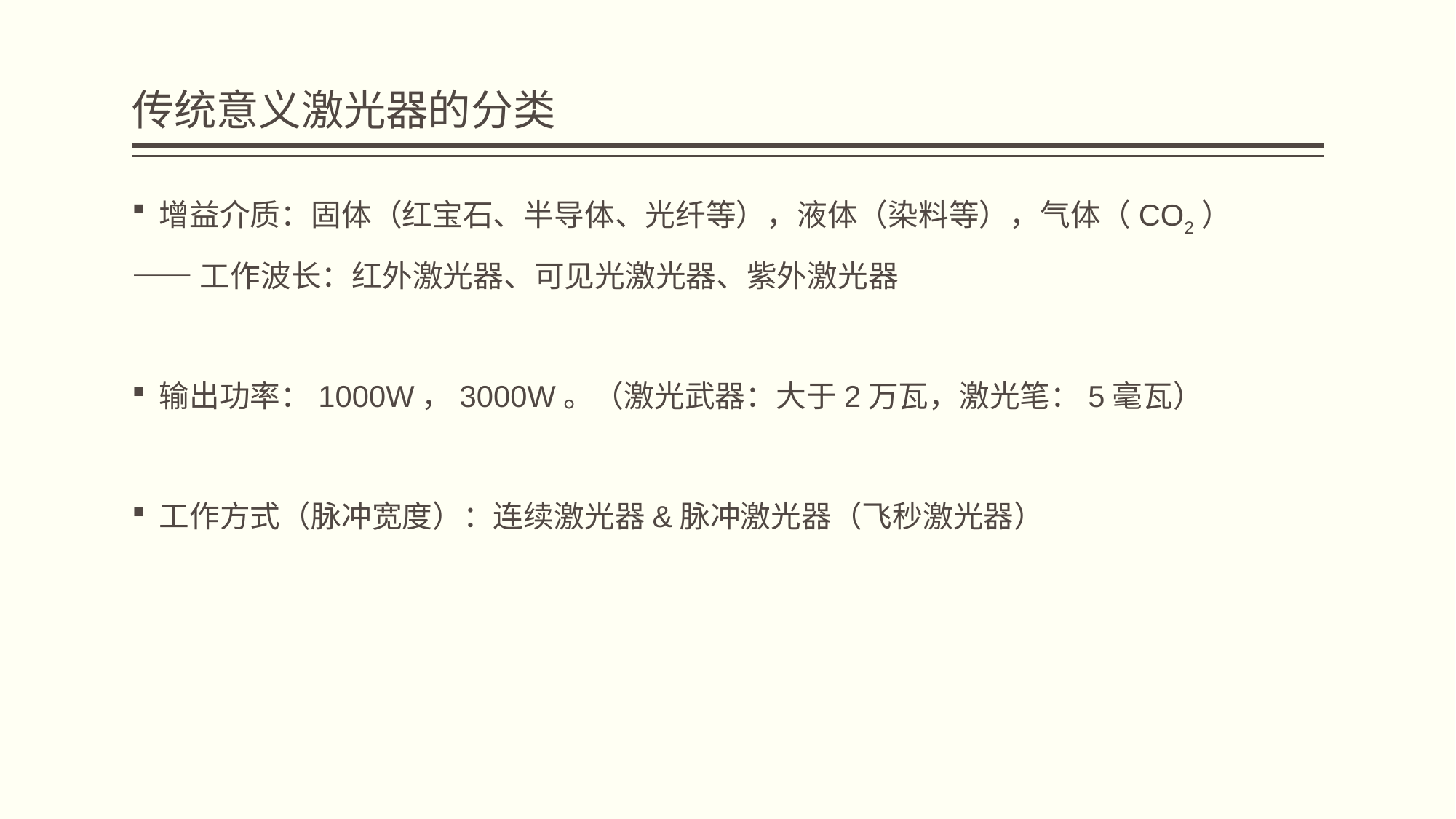

# 传统意义激光器的分类
增益介质：固体（红宝石、半导体、光纤等），液体（染料等），气体（CO2）
——工作波长：红外激光器、可见光激光器、紫外激光器

输出功率：1000W，3000W。（激光武器：大于2万瓦，激光笔：5毫瓦）

工作方式（脉冲宽度）：连续激光器&脉冲激光器（飞秒激光器）